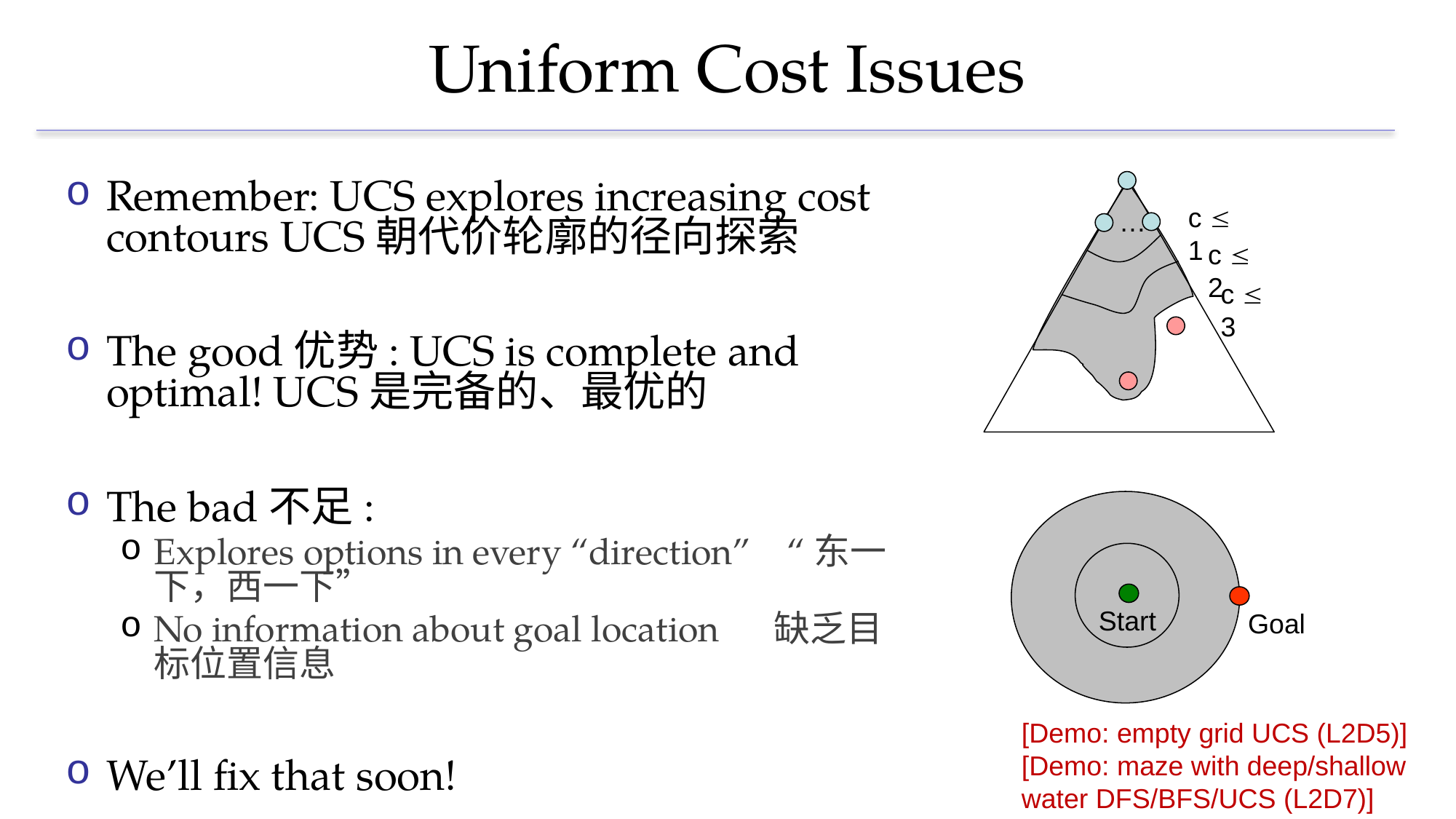

# Uniform Cost Issues

c ≤ 1
…

c ≤ 2

c ≤ 3

Remember: UCS explores increasing cost contours UCS朝代价轮廓的径向探索

The good优势: UCS is complete and optimal! UCS是完备的、最优的

The bad不足:
Explores options in every “direction”    “东一下，西一下”
No information about goal location     缺乏目标位置信息

We’ll fix that soon!

Start
Goal
[Demo: empty grid UCS (L2D5)]
[Demo: maze with deep/shallow water DFS/BFS/UCS (L2D7)]